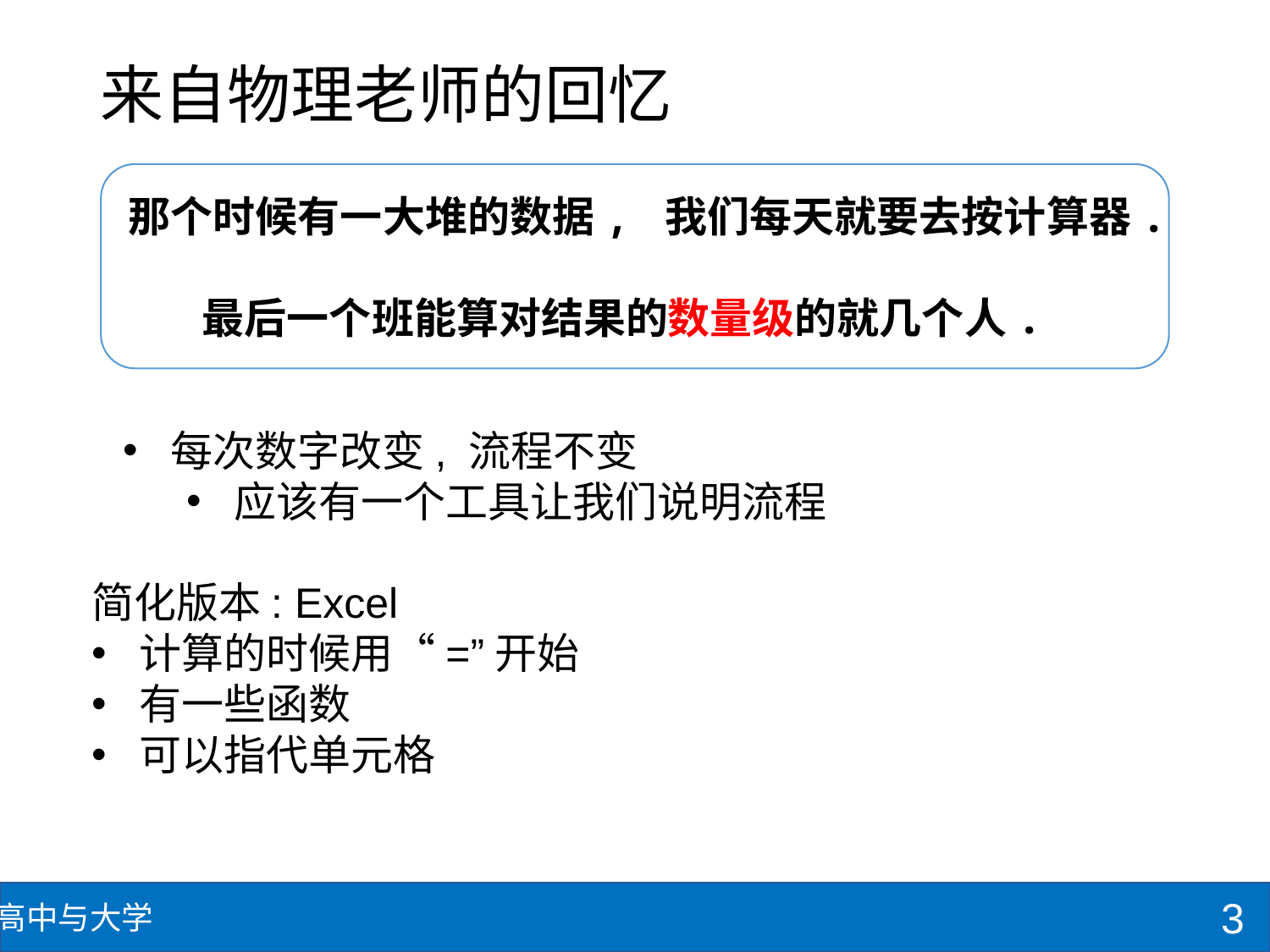

# 来自物理老师的回忆
那个时候有一大堆的数据, 我们每天就要去按计算器.
最后一个班能算对结果的数量级的就几个人.
每次数字改变, 流程不变
应该有一个工具让我们说明流程
简化版本: Excel
计算的时候用“=”开始
有一些函数
可以指代单元格
3